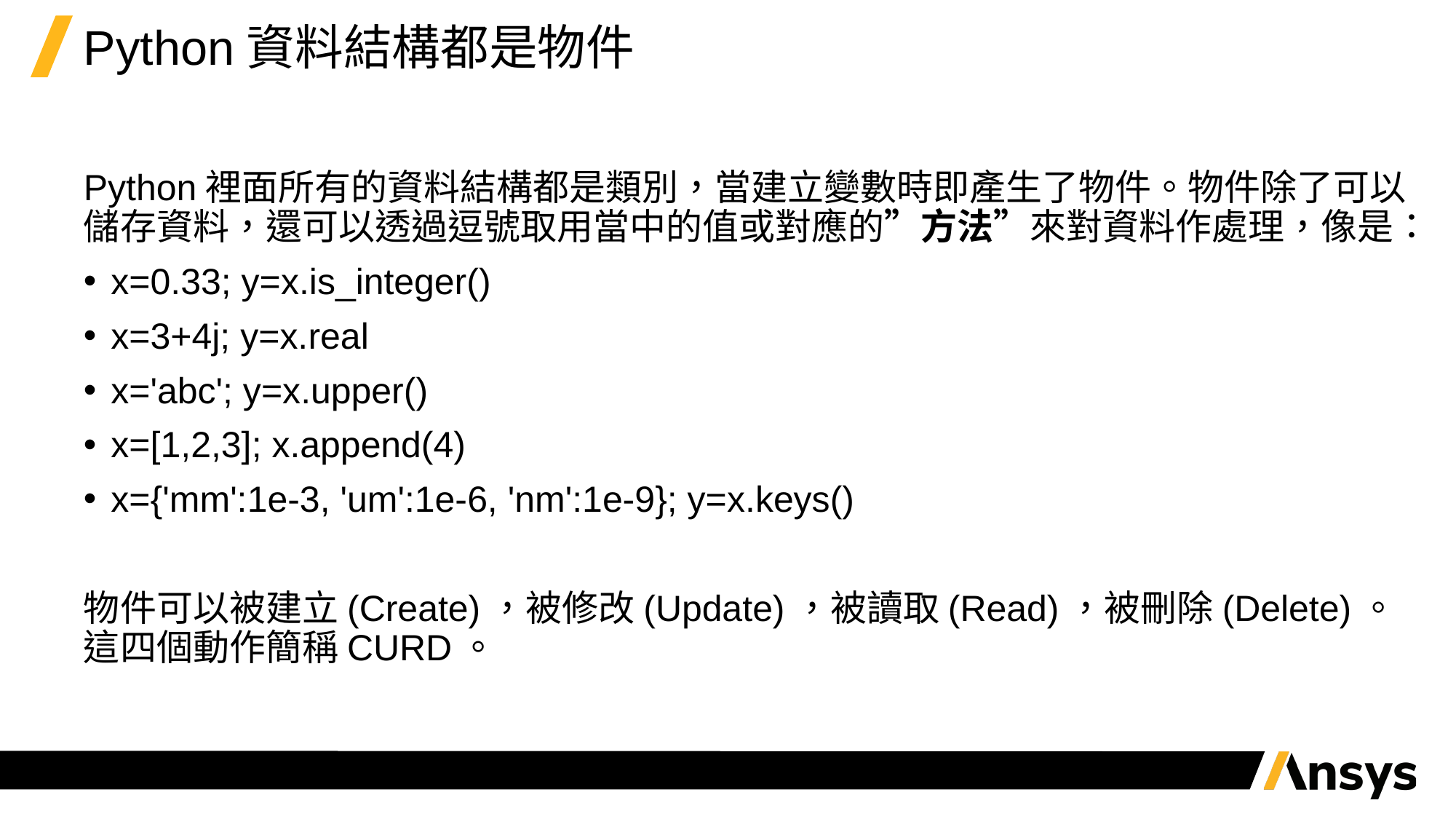

# Python資料結構都是物件
Python裡面所有的資料結構都是類別，當建立變數時即產生了物件。物件除了可以儲存資料，還可以透過逗號取用當中的值或對應的”方法”來對資料作處理，像是：
x=0.33; y=x.is_integer()
x=3+4j; y=x.real
x='abc'; y=x.upper()
x=[1,2,3]; x.append(4)
x={'mm':1e-3, 'um':1e-6, 'nm':1e-9}; y=x.keys()

物件可以被建立(Create)，被修改(Update)，被讀取(Read)，被刪除(Delete)。這四個動作簡稱CURD。